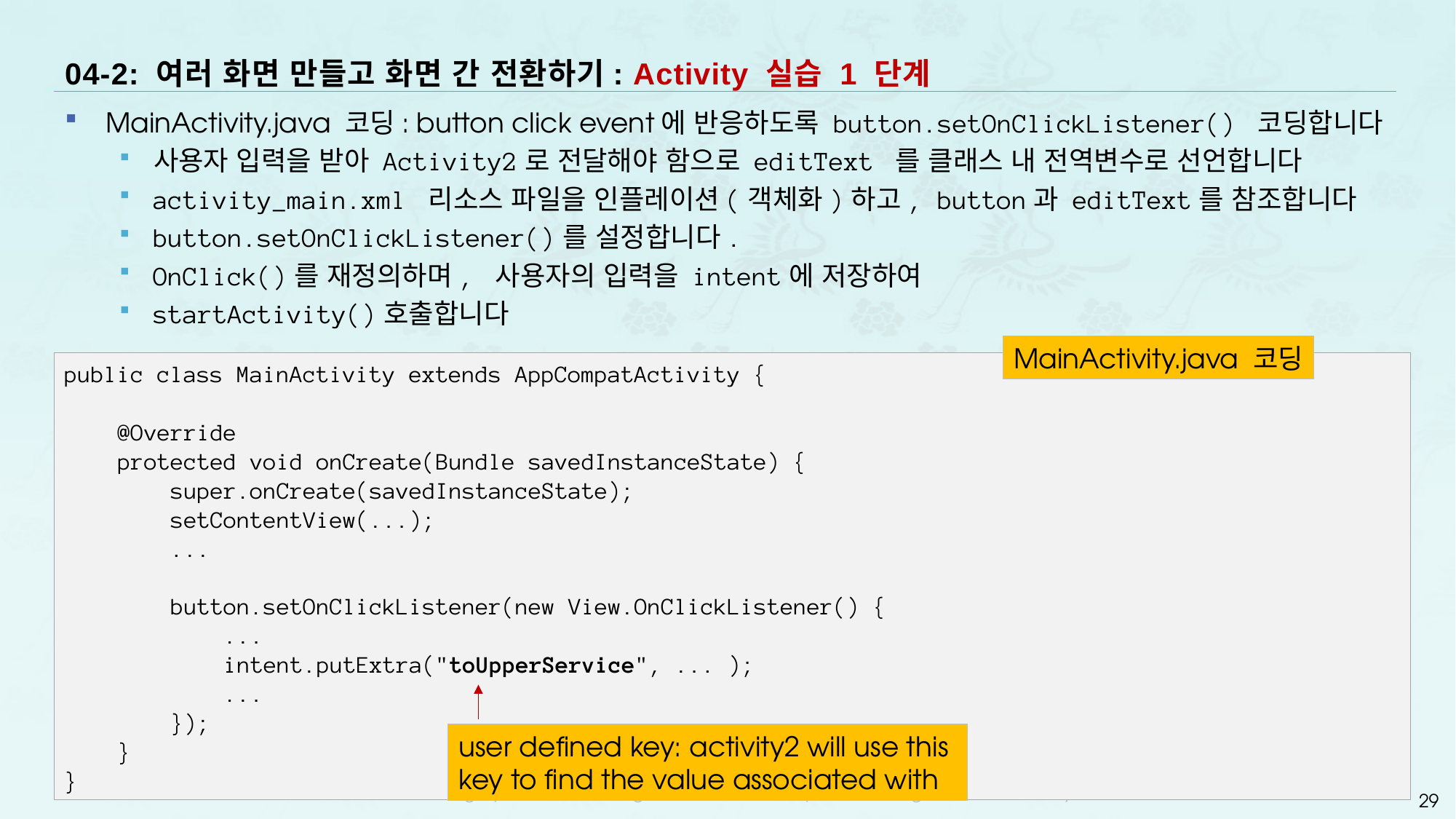

# 04-2: 여러 화면 만들고 화면 간 전환하기: Activity 실습 1 단계
MainActivity.java 코딩: button click event에 반응하도록 button.setOnClickListener() 코딩합니다
사용자 입력을 받아 Activity2로 전달해야 함으로 editText 를 클래스 내 전역변수로 선언합니다
activity_main.xml 리소스 파일을 인플레이션(객체화)하고, button과 editText를 참조합니다
button.setOnClickListener()를 설정합니다.
OnClick()를 재정의하며, 사용자의 입력을 intent에 저장하여
startActivity()호출합니다
MainActivity.java 코딩
public class MainActivity extends AppCompatActivity {

    @Override
    protected void onCreate(Bundle savedInstanceState) {
        super.onCreate(savedInstanceState);
        setContentView(...);
        ...

        button.setOnClickListener(new View.OnClickListener() {
            ...
            intent.putExtra("toUpperService", ... );
            ...
        });
    }
}
user defined key: activity2 will use this
key to find the value associated with
29